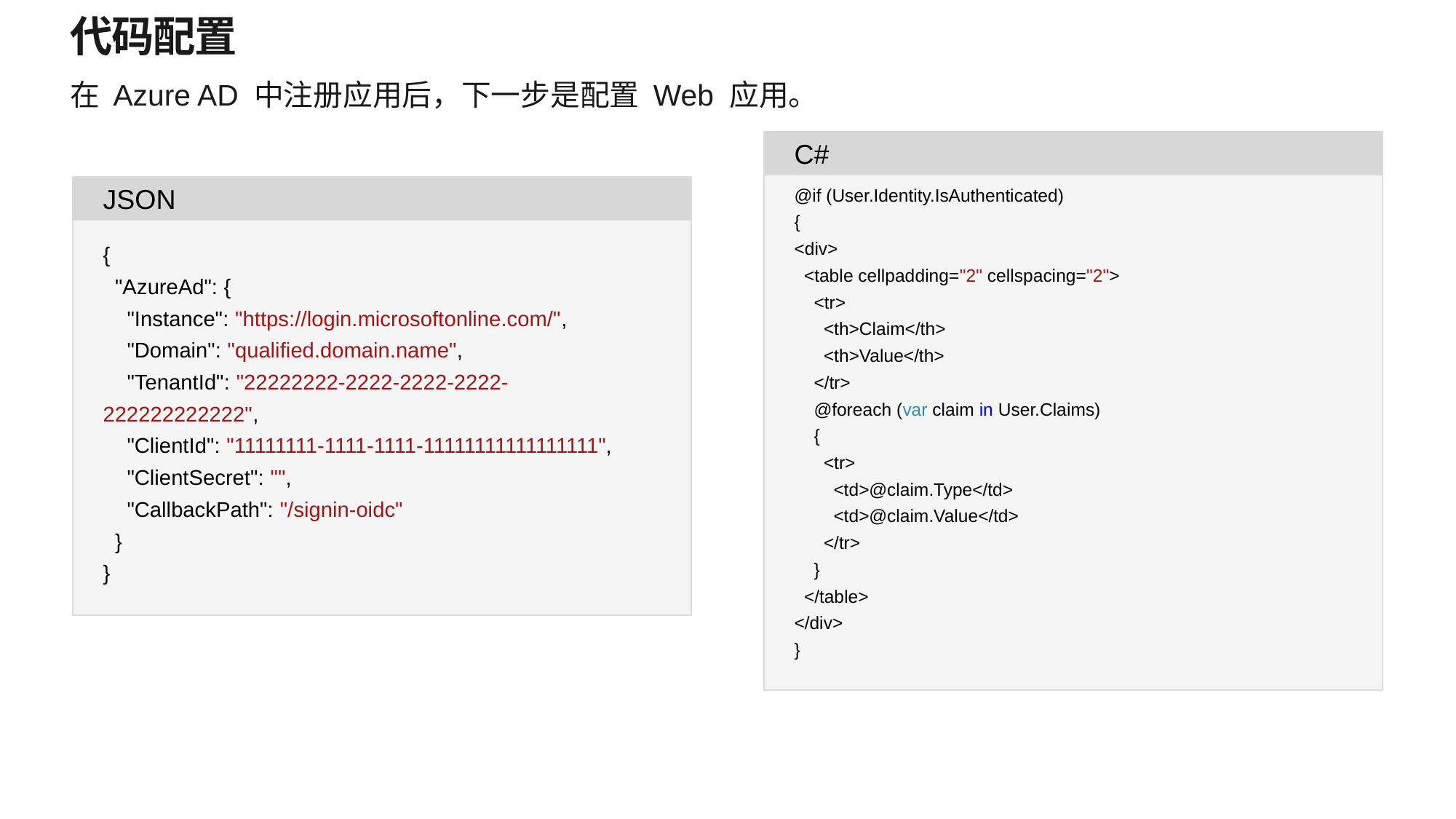

# 代码配置
在 Azure AD 中注册应用后，下一步是配置 Web 应用。
C#
@if (User.Identity.IsAuthenticated)
{
<div>
  <table cellpadding="2" cellspacing="2">
    <tr>
      <th>Claim</th>
      <th>Value</th>
    </tr>
    @foreach (var claim in User.Claims)
    {
      <tr>
        <td>@claim.Type</td>
        <td>@claim.Value</td>
      </tr>
    }
  </table>
</div>
}
JSON
{
  "AzureAd": {
    "Instance": "https://login.microsoftonline.com/",
    "Domain": "qualified.domain.name",
    "TenantId": "22222222-2222-2222-2222-222222222222",
    "ClientId": "11111111-1111-1111-11111111111111111",
    "ClientSecret": "",
    "CallbackPath": "/signin-oidc"
  }
}